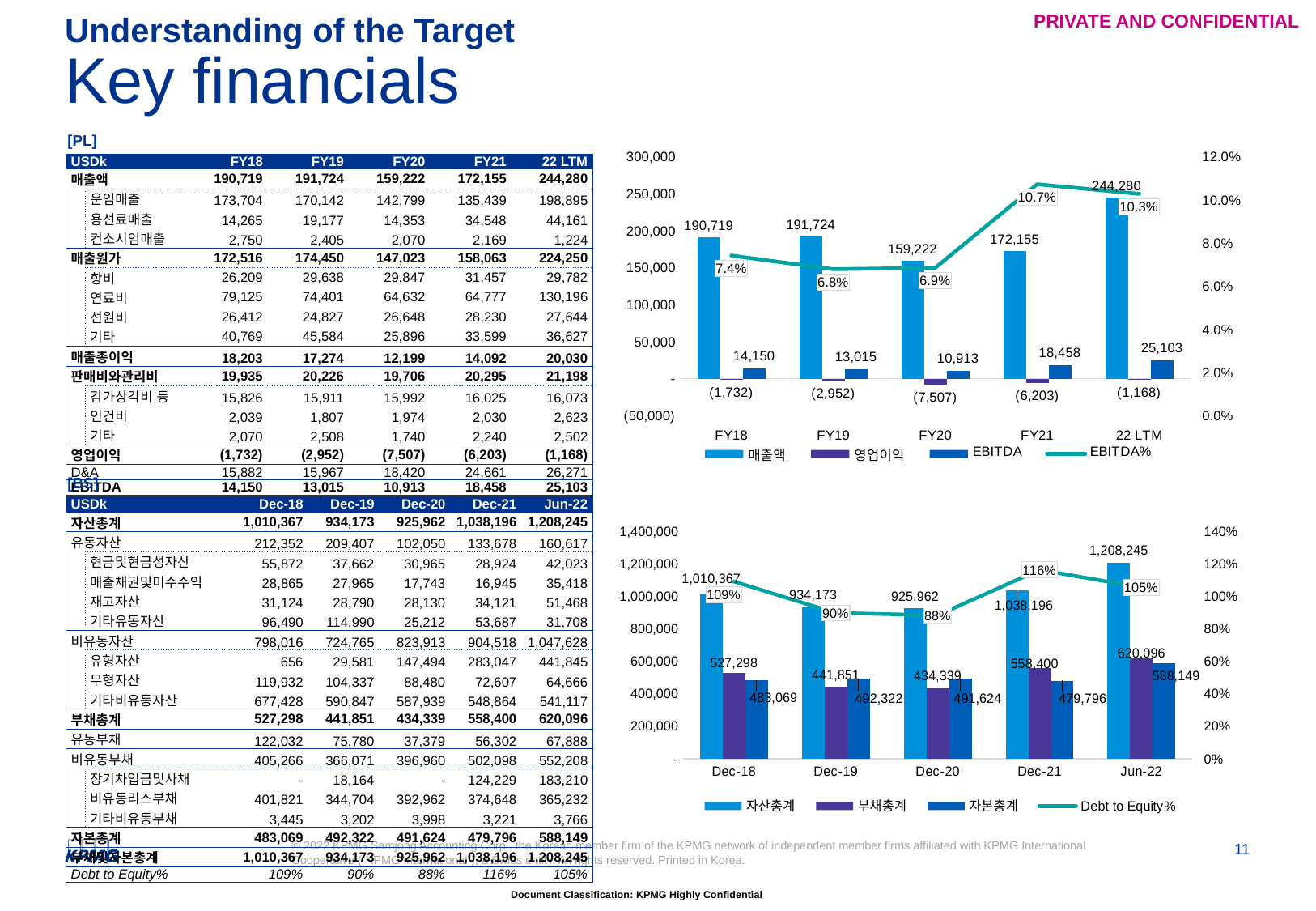

Understanding of the Target
# Key financials

### Chart

| Category | 매출액 | 영업이익 | EBITDA | EBITDA% |
|---|---|---|---|---|
| FY18 | 190719.0 | -1732.0 | 14150.0 | 0.07419292257195141 |
| FY19 | 191724.0 | -2952.0 | 13015.0 | 0.06788404164319543 |
| FY20 | 159222.0 | -7507.0 | 10913.0 | 0.06853952343269146 |
| FY21 | 172155.0 | -6203.0 | 18458.0 | 0.10721733321715896 |
| 22 LTM | 244280.0 | -1168.0 | 25102.8293 | 0.10276252374324546 |
[PL]
| USDk |  | FY18 | FY19 | FY20 | FY21 | 22 LTM |
| --- | --- | --- | --- | --- | --- | --- |
| 매출액 |  | 190,719 | 191,724 | 159,222 | 172,155 | 244,280 |
|  | 운임매출 | 173,704 | 170,142 | 142,799 | 135,439 | 198,895 |
|  | 용선료매출 | 14,265 | 19,177 | 14,353 | 34,548 | 44,161 |
|  | 컨소시엄매출 | 2,750 | 2,405 | 2,070 | 2,169 | 1,224 |
| 매출원가 |  | 172,516 | 174,450 | 147,023 | 158,063 | 224,250 |
|  | 항비 | 26,209 | 29,638 | 29,847 | 31,457 | 29,782 |
|  | 연료비 | 79,125 | 74,401 | 64,632 | 64,777 | 130,196 |
|  | 선원비 | 26,412 | 24,827 | 26,648 | 28,230 | 27,644 |
|  | 기타 | 40,769 | 45,584 | 25,896 | 33,599 | 36,627 |
| 매출총이익 |  | 18,203 | 17,274 | 12,199 | 14,092 | 20,030 |
| 판매비와관리비 |  | 19,935 | 20,226 | 19,706 | 20,295 | 21,198 |
|  | 감가상각비 등 | 15,826 | 15,911 | 15,992 | 16,025 | 16,073 |
|  | 인건비 | 2,039 | 1,807 | 1,974 | 2,030 | 2,623 |
|  | 기타 | 2,070 | 2,508 | 1,740 | 2,240 | 2,502 |
| 영업이익 |  | (1,732) | (2,952) | (7,507) | (6,203) | (1,168) |
| D&A |  | 15,882 | 15,967 | 18,420 | 24,661 | 26,271 |
| EBITDA |  | 14,150 | 13,015 | 10,913 | 18,458 | 25,103 |
| EBITDA% |  | 7.4% | 6.8% | 6.9% | 10.7% | 10.3% |

### Chart

| Category | 자산총계 | 부채총계 | 자본총계 | Debt to Equity% |
|---|---|---|---|---|
| Dec-18 | 1010367352.9766997 | 527297973.57 | 483069379.40148926 | 1.0915574367874628 |
| Dec-19 | 934172664.6400001 | 441850752.86 | 492321911.7800001 | 0.8974834194612209 |
| Dec-20 | 925962471.89 | 434338740.88000005 | 491623731.01 | 0.883477980177416 |
| Dec-21 | 1038196001.47 | 558400208.96 | 479795792.51 | 1.163828899038046 |
| Jun-22 | 1208245057.41 | 620095816.4100001 | 588149241.0 | 1.0543171242654041 |
[BS]
| USDk |  | Dec-18 | Dec-19 | Dec-20 | Dec-21 | Jun-22 |
| --- | --- | --- | --- | --- | --- | --- |
| 자산총계 |  | 1,010,367 | 934,173 | 925,962 | 1,038,196 | 1,208,245 |
| 유동자산 |  | 212,352 | 209,407 | 102,050 | 133,678 | 160,617 |
|  | 현금및현금성자산 | 55,872 | 37,662 | 30,965 | 28,924 | 42,023 |
|  | 매출채권및미수수익 | 28,865 | 27,965 | 17,743 | 16,945 | 35,418 |
|  | 재고자산 | 31,124 | 28,790 | 28,130 | 34,121 | 51,468 |
|  | 기타유동자산 | 96,490 | 114,990 | 25,212 | 53,687 | 31,708 |
| 비유동자산 |  | 798,016 | 724,765 | 823,913 | 904,518 | 1,047,628 |
|  | 유형자산 | 656 | 29,581 | 147,494 | 283,047 | 441,845 |
|  | 무형자산 | 119,932 | 104,337 | 88,480 | 72,607 | 64,666 |
|  | 기타비유동자산 | 677,428 | 590,847 | 587,939 | 548,864 | 541,117 |
| 부채총계 |  | 527,298 | 441,851 | 434,339 | 558,400 | 620,096 |
| 유동부채 |  | 122,032 | 75,780 | 37,379 | 56,302 | 67,888 |
| 비유동부채 |  | 405,266 | 366,071 | 396,960 | 502,098 | 552,208 |
|  | 장기차입금및사채 | - | 18,164 | - | 124,229 | 183,210 |
|  | 비유동리스부채 | 401,821 | 344,704 | 392,962 | 374,648 | 365,232 |
|  | 기타비유동부채 | 3,445 | 3,202 | 3,998 | 3,221 | 3,766 |
| 자본총계 |  | 483,069 | 492,322 | 491,624 | 479,796 | 588,149 |
| 부채및자본총계 |  | 1,010,367 | 934,173 | 925,962 | 1,038,196 | 1,208,245 |
| Debt to Equity% |  | 109% | 90% | 88% | 116% | 105% |